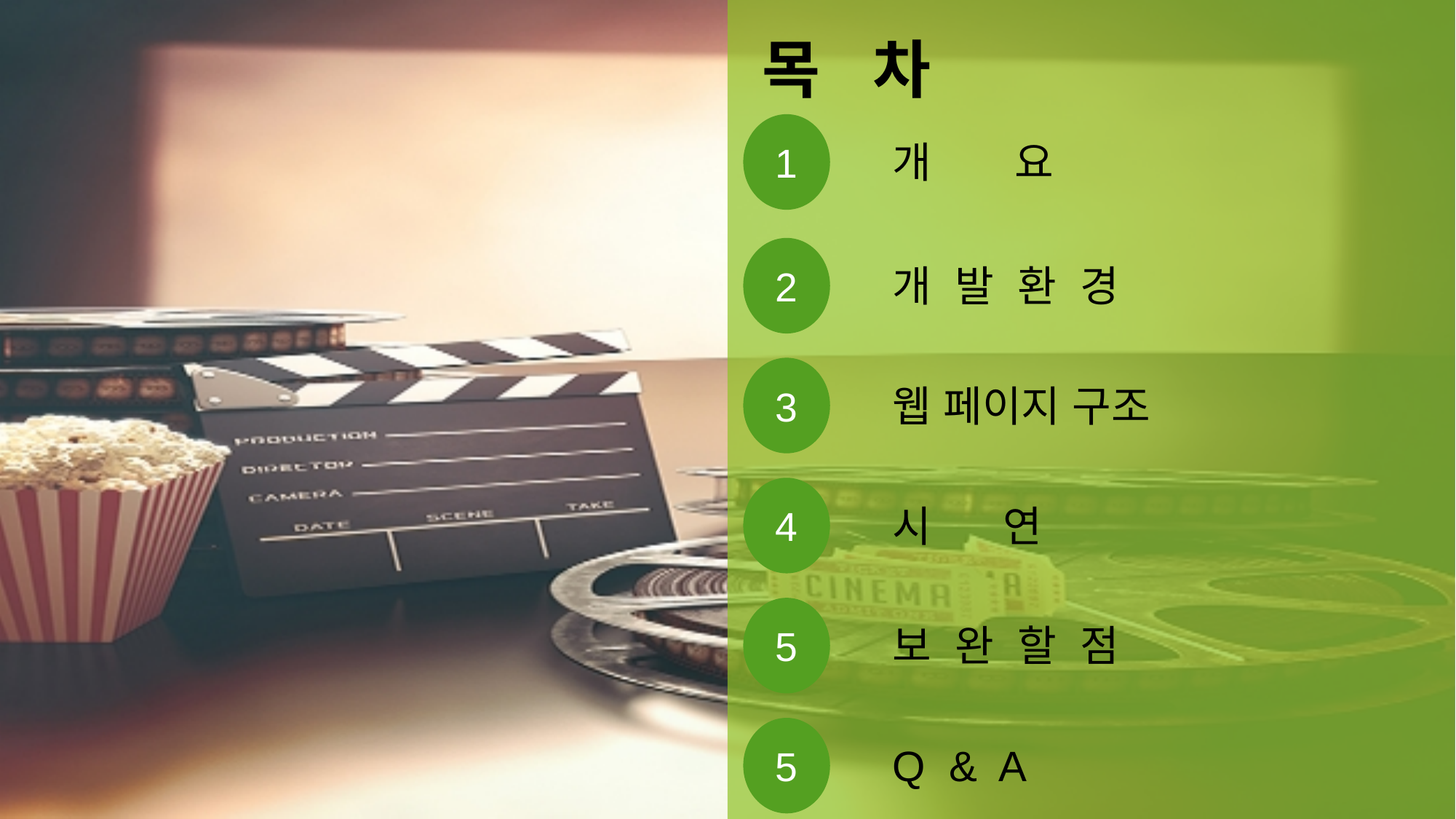

목   차
1
개       요
2
개  발  환  경
3
웹 페이지 구조
4
시      연

5
보  완  할  점
5
Q  &  A